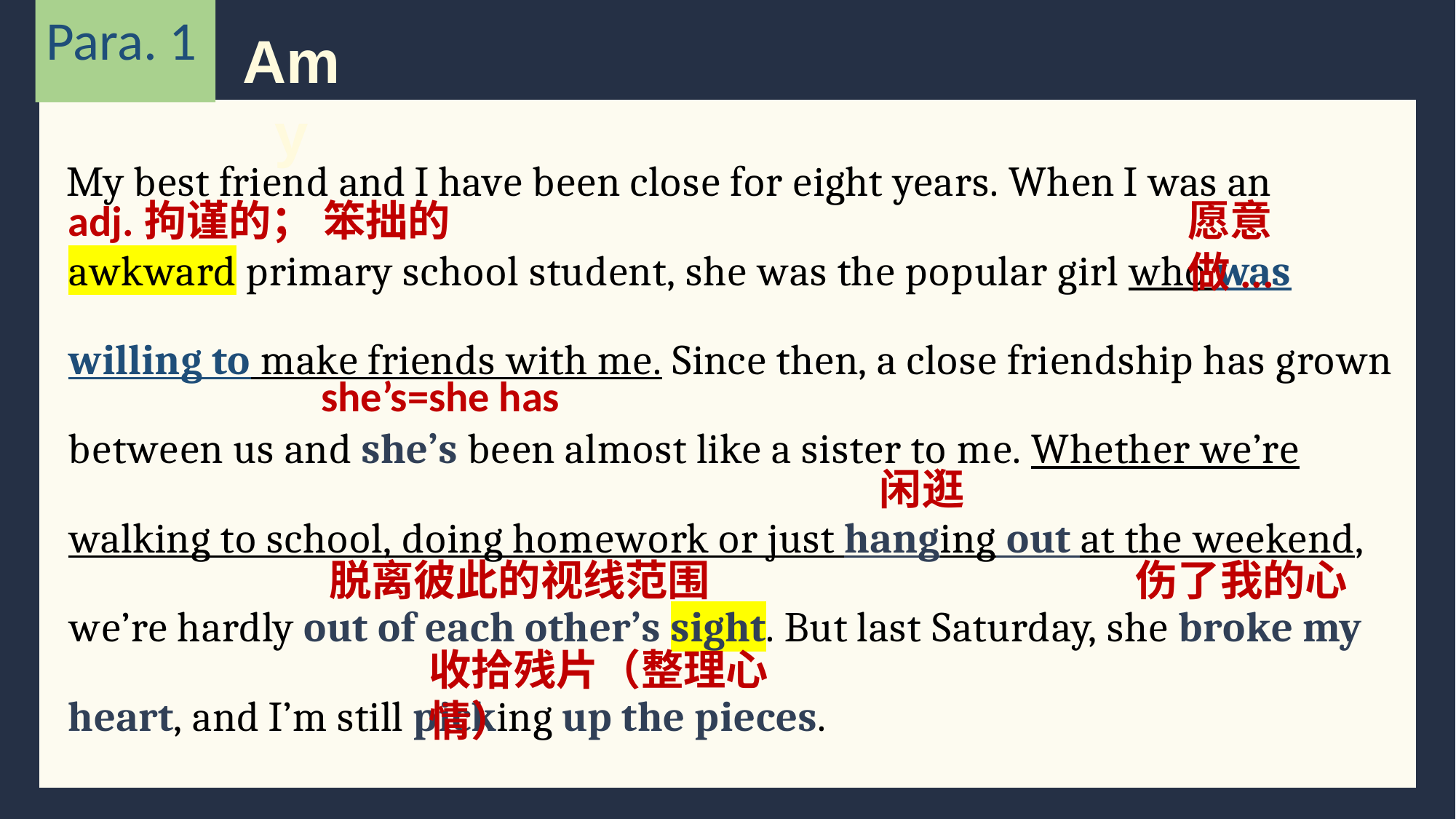

Para. 1
Amy

My best friend and I have been close for eight years. When I was an awkward primary school student, she was the popular girl who was willing to make friends with me. Since then, a close friendship has grown between us and she’s been almost like a sister to me. Whether we’re walking to school, doing homework or just hanging out at the weekend, we’re hardly out of each other’s sight. But last Saturday, she broke my heart, and I’m still picking up the pieces.
adj.拘谨的； 笨拙的
愿意做...
she’s=she has
闲逛
脱离彼此的视线范围
伤了我的心
收拾残片（整理心情）